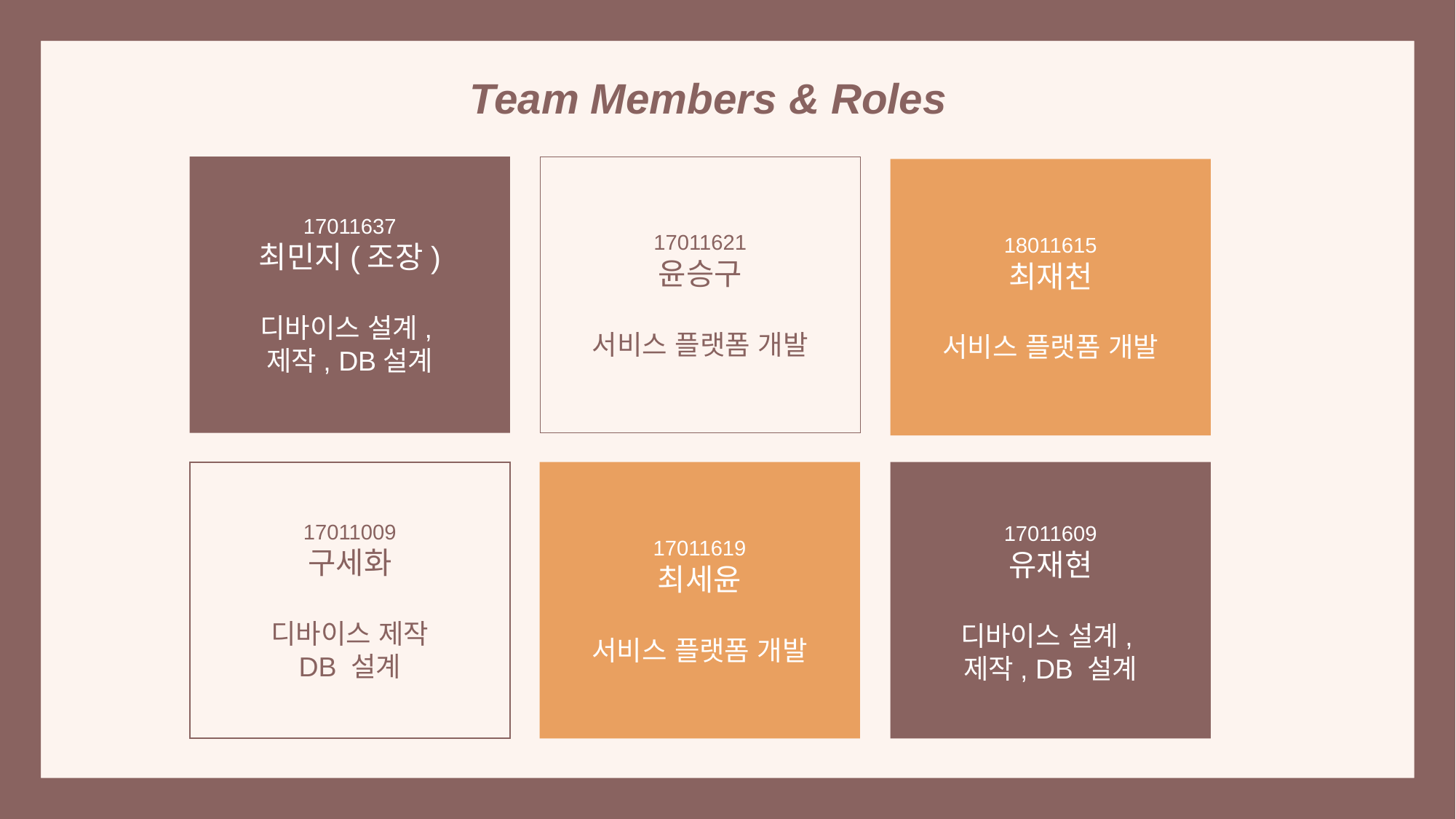

Team Members & Roles
17011637
최민지(조장)

디바이스 설계,
제작, DB설계
17011621
윤승구

서비스 플랫폼 개발
18011615
최재천

서비스 플랫폼 개발

17011609
유재현

디바이스 설계,
제작, DB 설계

17011009
구세화

디바이스 제작
DB 설계
17011619
최세윤

서비스 플랫폼 개발